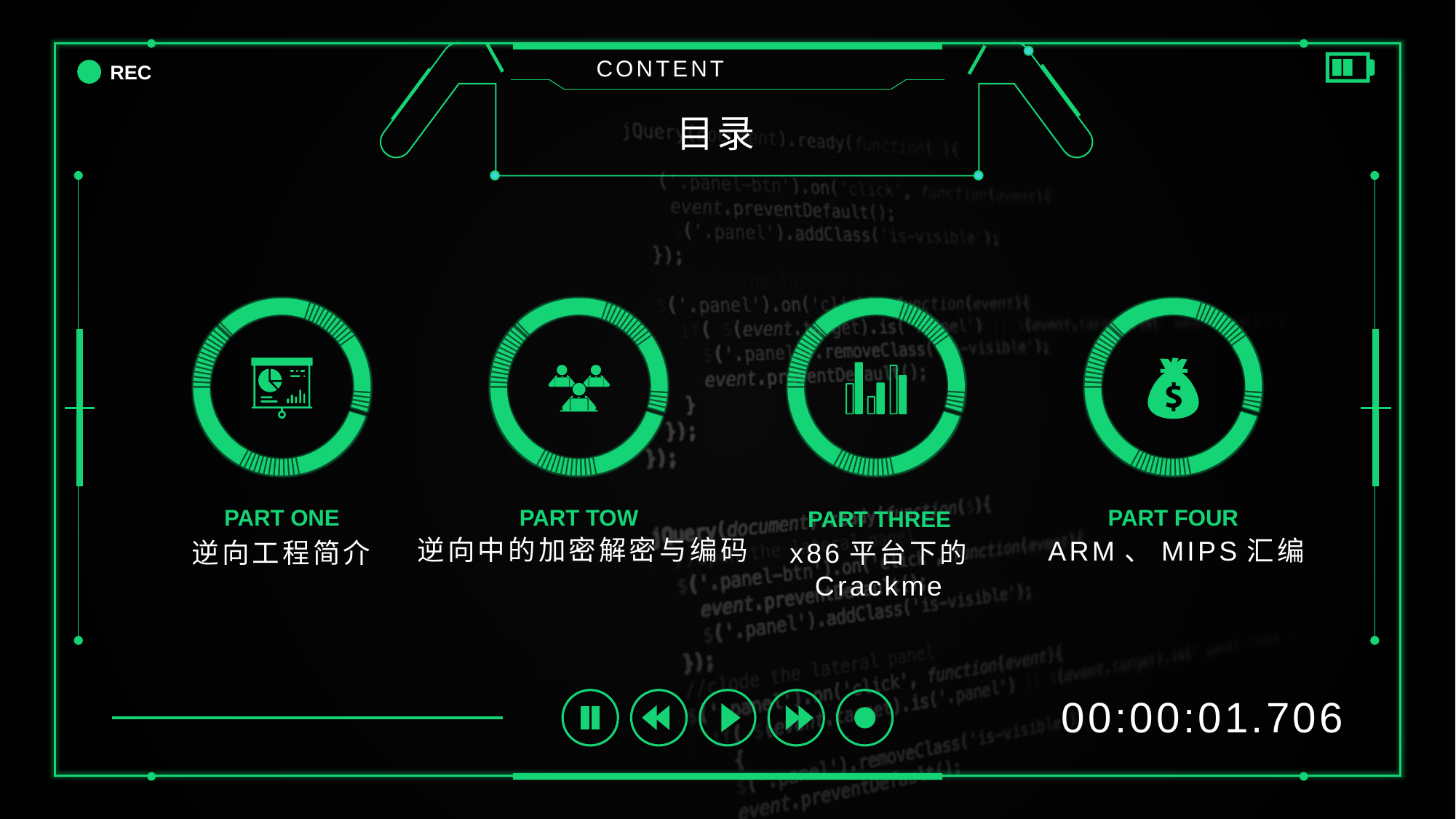

CONTENT

REC

目录

PART ONE
逆向工程简介
PART TOW
逆向中的加密解密与编码
PART FOUR
ARM、MIPS汇编
PART THREE
x86平台下的
Crackme
00:00:01.706